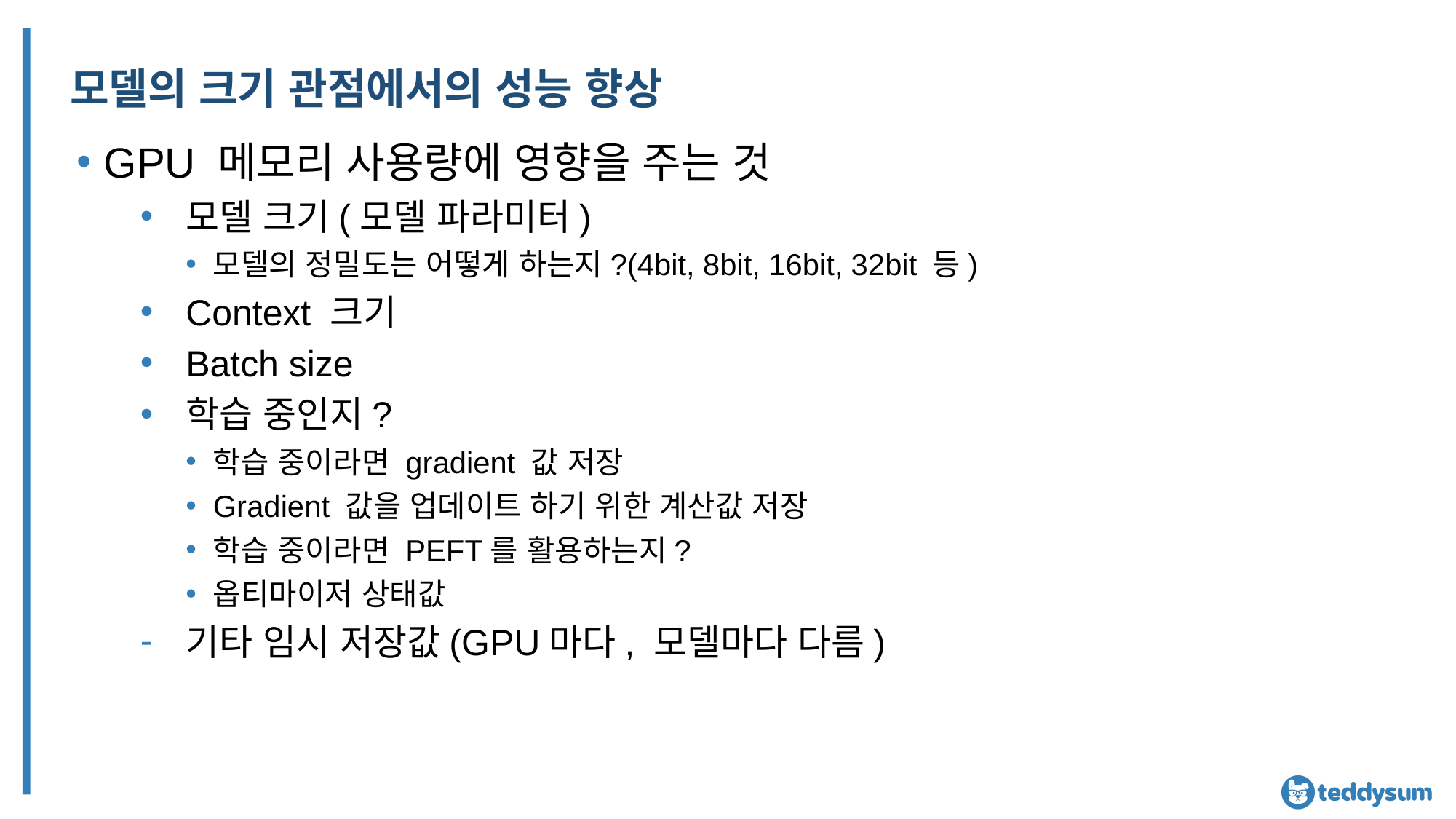

# 모델의 크기 관점에서의 성능 향상
GPU 메모리 사용량에 영향을 주는 것
모델 크기(모델 파라미터)
모델의 정밀도는 어떻게 하는지?(4bit, 8bit, 16bit, 32bit 등)
Context 크기
Batch size
학습 중인지?
학습 중이라면 gradient 값 저장
Gradient 값을 업데이트 하기 위한 계산값 저장
학습 중이라면 PEFT를 활용하는지?
옵티마이저 상태값
기타 임시 저장값(GPU마다, 모델마다 다름)